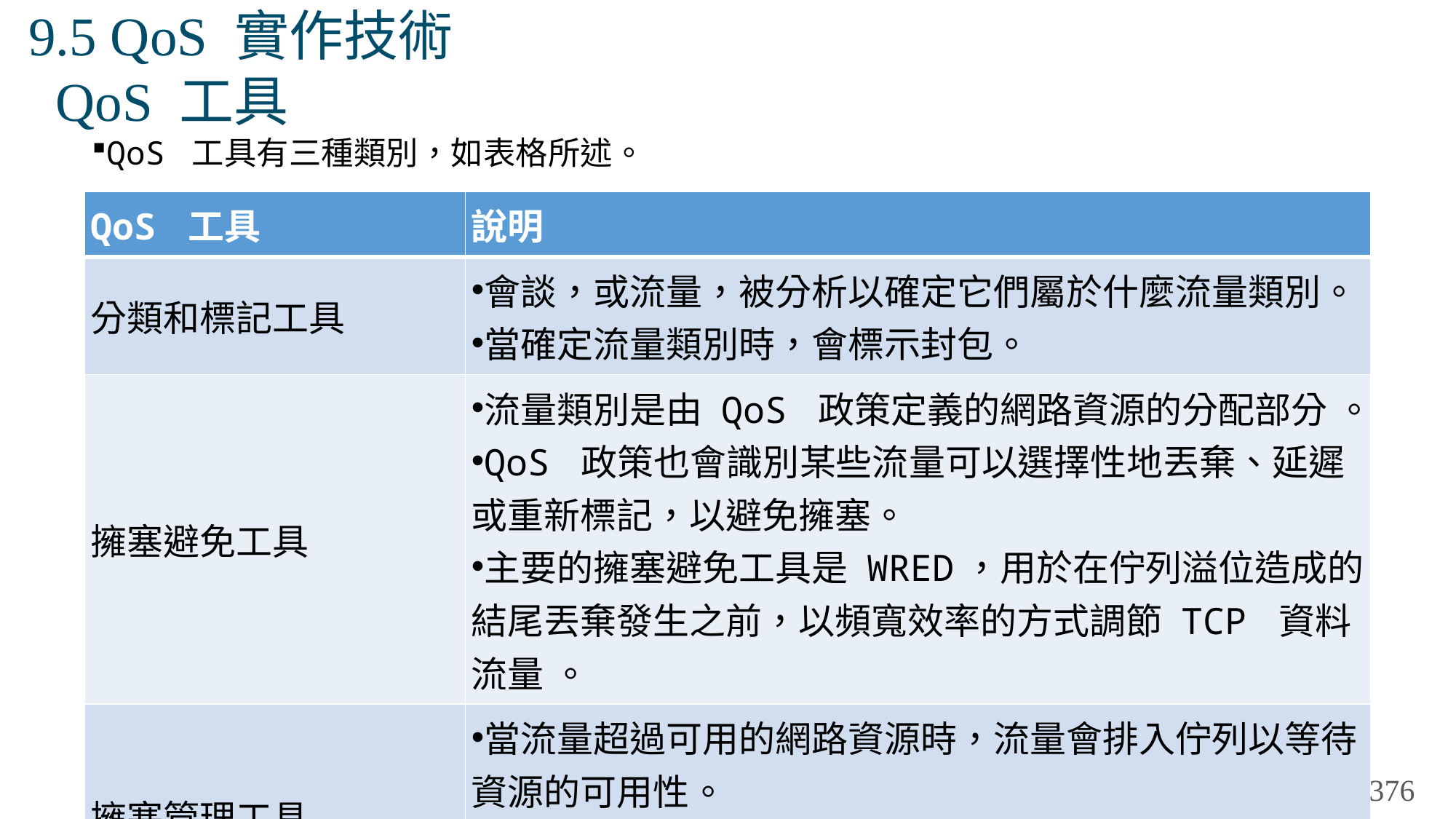

# 9.5 QoS 實作技術 QoS 工具
QoS 工具有三種類別，如表格所述。
| QoS 工具 | 說明 |
| --- | --- |
| 分類和標記工具 | 會談，或流量，被分析以確定它們屬於什麼流量類別。 當確定流量類別時，會標示封包。 |
| 擁塞避免工具 | 流量類別是由 QoS 政策定義的網路資源的分配部分 。 QoS 政策也會識別某些流量可以選擇性地丟棄、延遲或重新標記，以避免擁塞。 主要的擁塞避免工具是 WRED，用於在佇列溢位造成的結尾丟棄發生之前，以頻寬效率的方式調節 TCP 資料流量 。 |
| 擁塞管理工具 | 當流量超過可用的網路資源時，流量會排入佇列以等待資源的可用性。 常見基於 Cisco IOS 的擁塞管理工具包括 CBWFQ 和 LLQ 演算法。 |
376